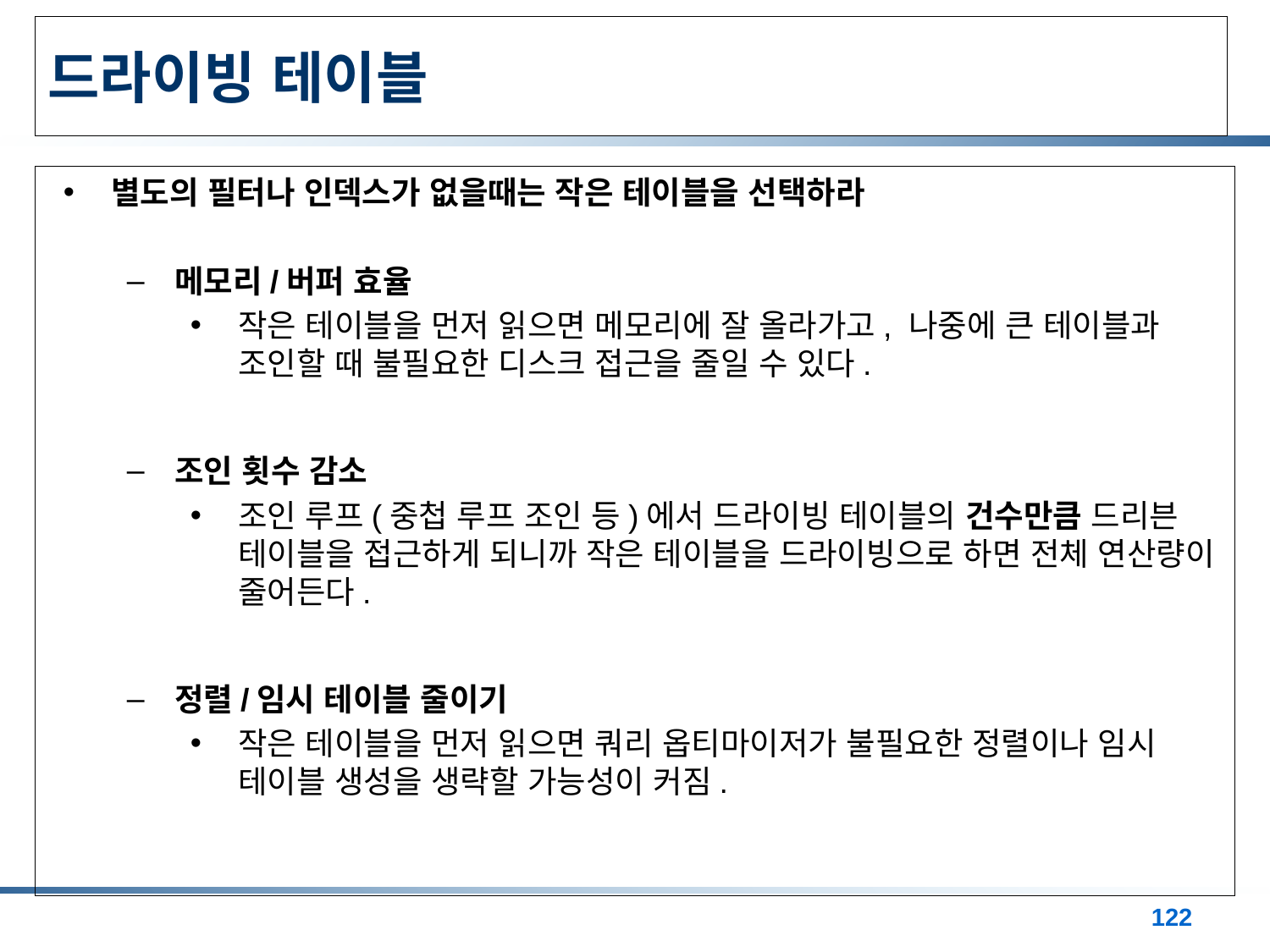

# 드라이빙 테이블
별도의 필터나 인덱스가 없을때는 작은 테이블을 선택하라

메모리/버퍼 효율
작은 테이블을 먼저 읽으면 메모리에 잘 올라가고, 나중에 큰 테이블과 조인할 때 불필요한 디스크 접근을 줄일 수 있다.

조인 횟수 감소
조인 루프(중첩 루프 조인 등)에서 드라이빙 테이블의 건수만큼 드리븐 테이블을 접근하게 되니까 작은 테이블을 드라이빙으로 하면 전체 연산량이 줄어든다.

정렬/임시 테이블 줄이기
작은 테이블을 먼저 읽으면 쿼리 옵티마이저가 불필요한 정렬이나 임시 테이블 생성을 생략할 가능성이 커짐.